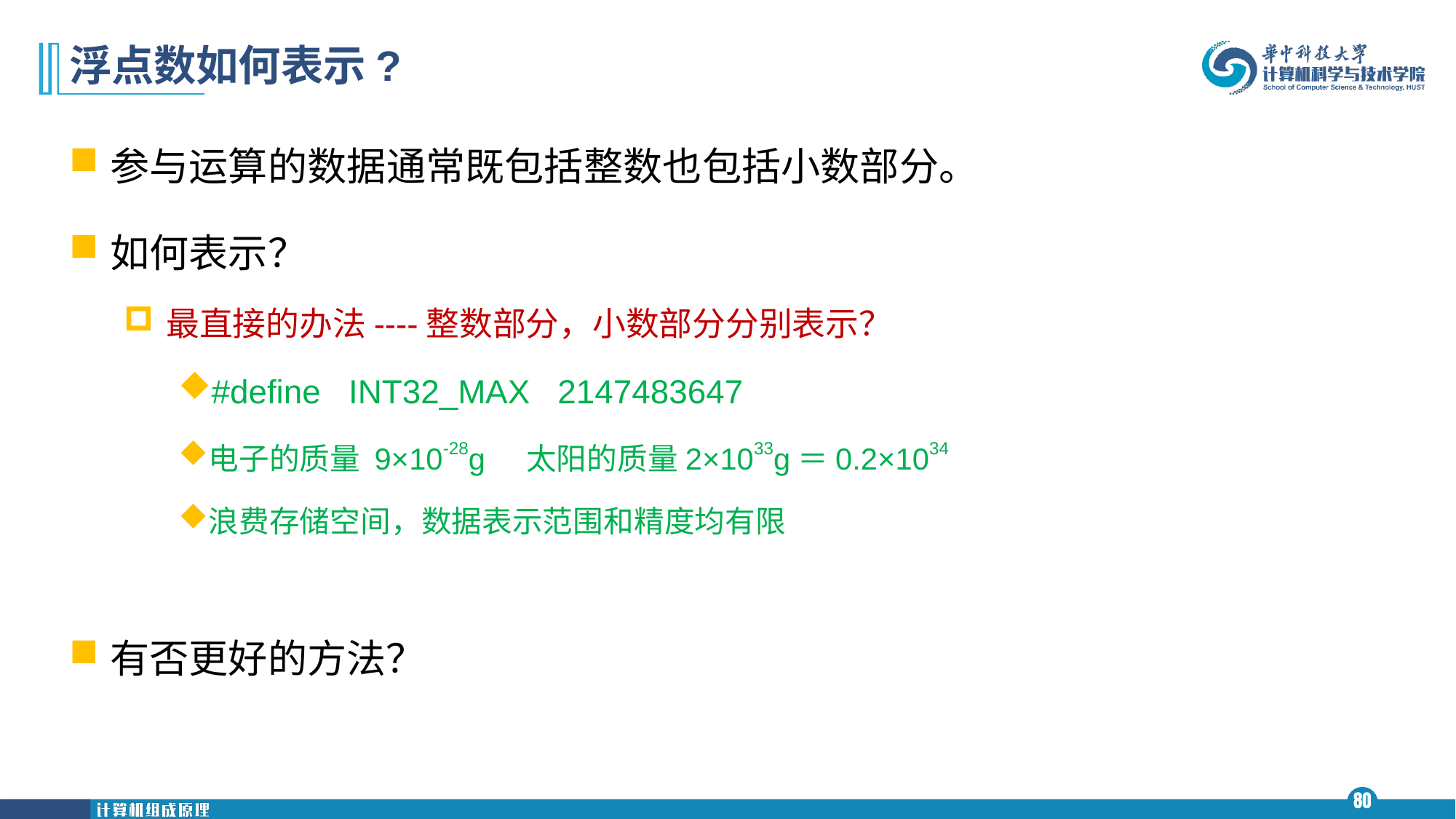

# 浮点数如何表示?
参与运算的数据通常既包括整数也包括小数部分。
如何表示？
最直接的办法----整数部分，小数部分分别表示？
#define   INT32_MAX   2147483647
电子的质量 9×10-28g    太阳的质量2×1033g＝0.2×1034
浪费存储空间，数据表示范围和精度均有限

有否更好的方法？